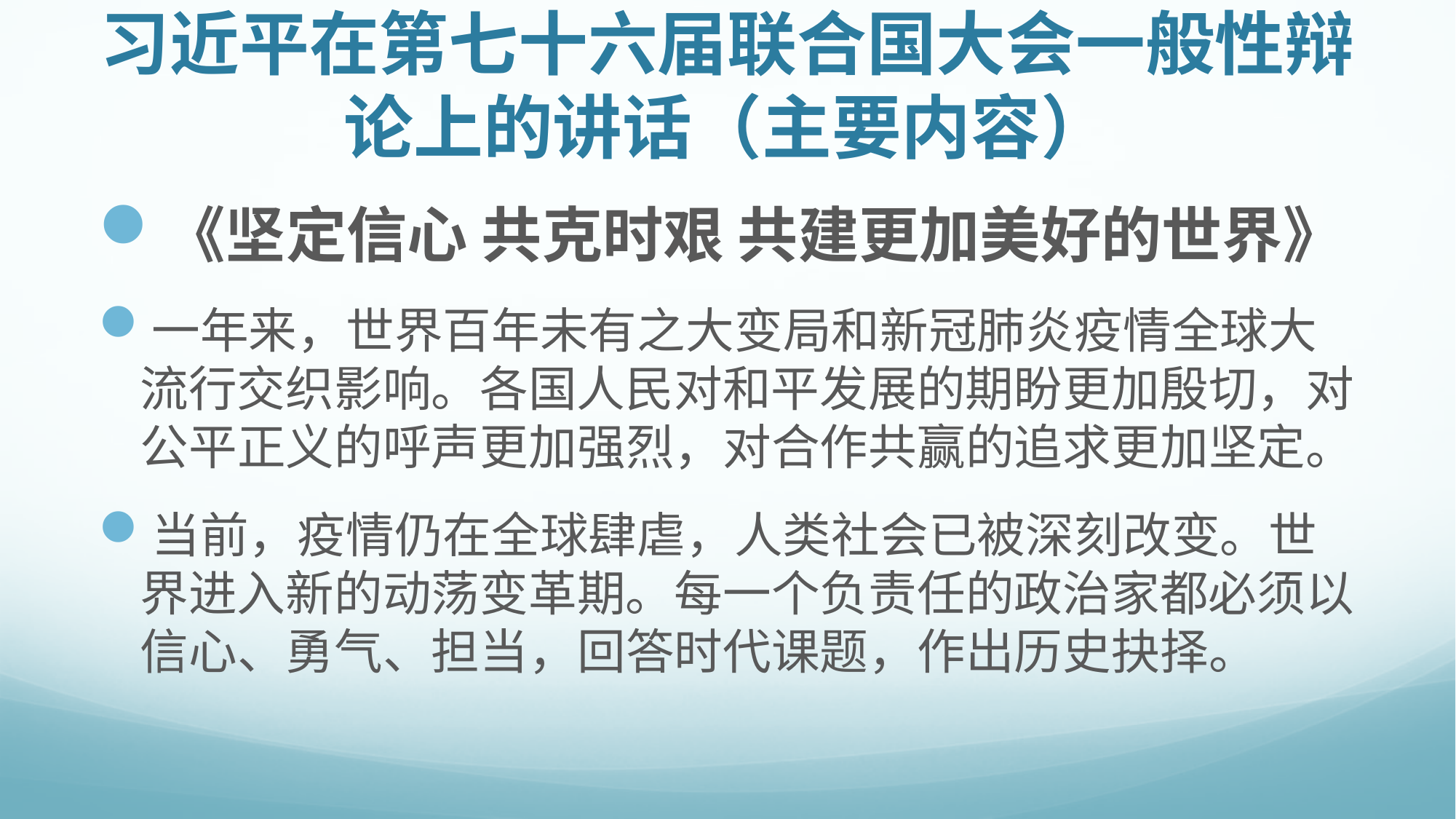

# 习近平在第七十六届联合国大会一般性辩论上的讲话（主要内容）
《坚定信心 共克时艰 共建更加美好的世界》
一年来，世界百年未有之大变局和新冠肺炎疫情全球大流行交织影响。各国人民对和平发展的期盼更加殷切，对公平正义的呼声更加强烈，对合作共赢的追求更加坚定。
当前，疫情仍在全球肆虐，人类社会已被深刻改变。世界进入新的动荡变革期。每一个负责任的政治家都必须以信心、勇气、担当，回答时代课题，作出历史抉择。